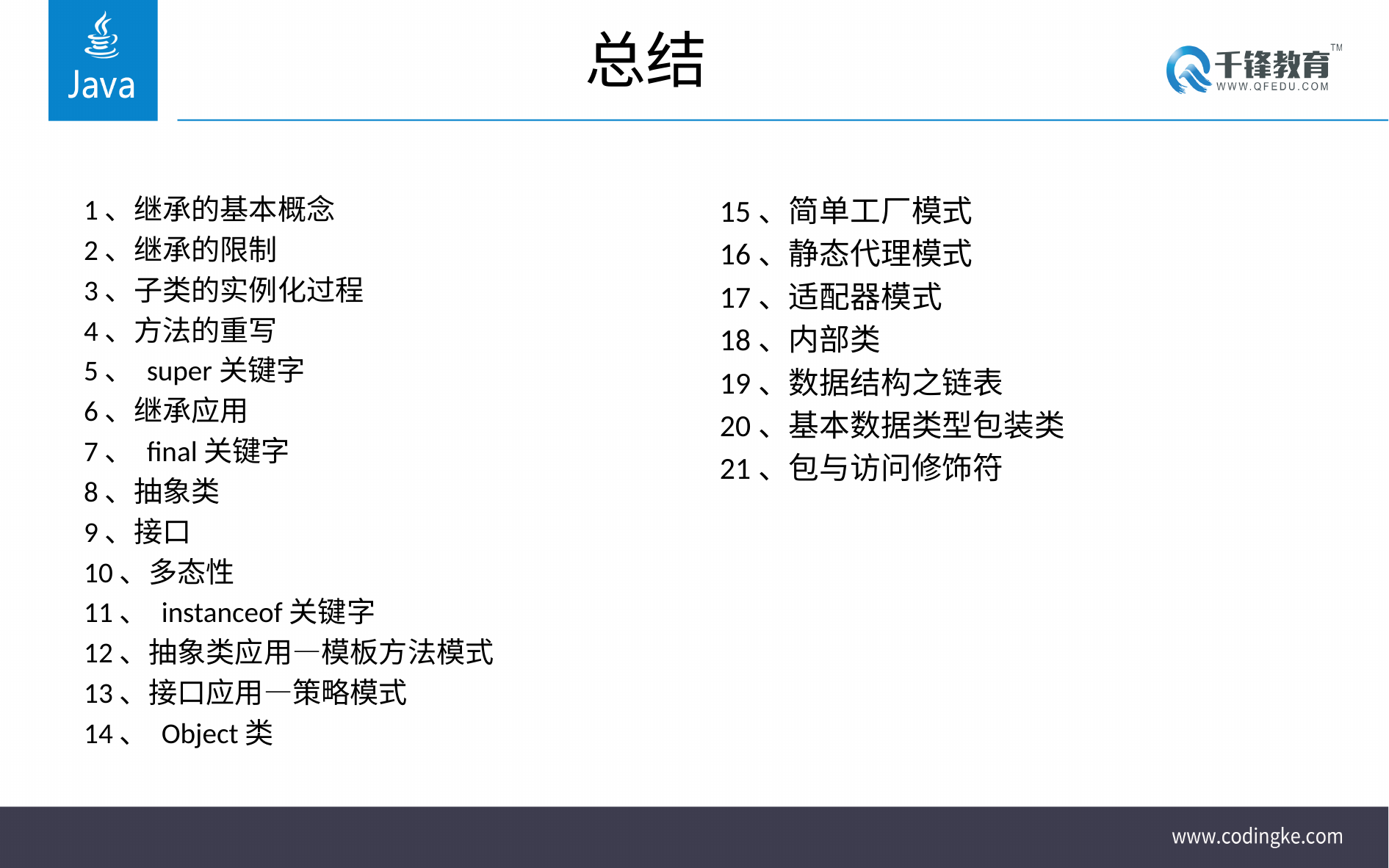

# 总结
1、继承的基本概念
2、继承的限制
3、子类的实例化过程
4、方法的重写
5、 super关键字
6、继承应用
7、 final关键字
8、抽象类
9、接口
10、多态性
11、 instanceof关键字
12、抽象类应用—模板方法模式
13、接口应用—策略模式
14、 Object类

15、简单工厂模式
16、静态代理模式
17、适配器模式
18、内部类
19、数据结构之链表
20、基本数据类型包装类
21、包与访问修饰符